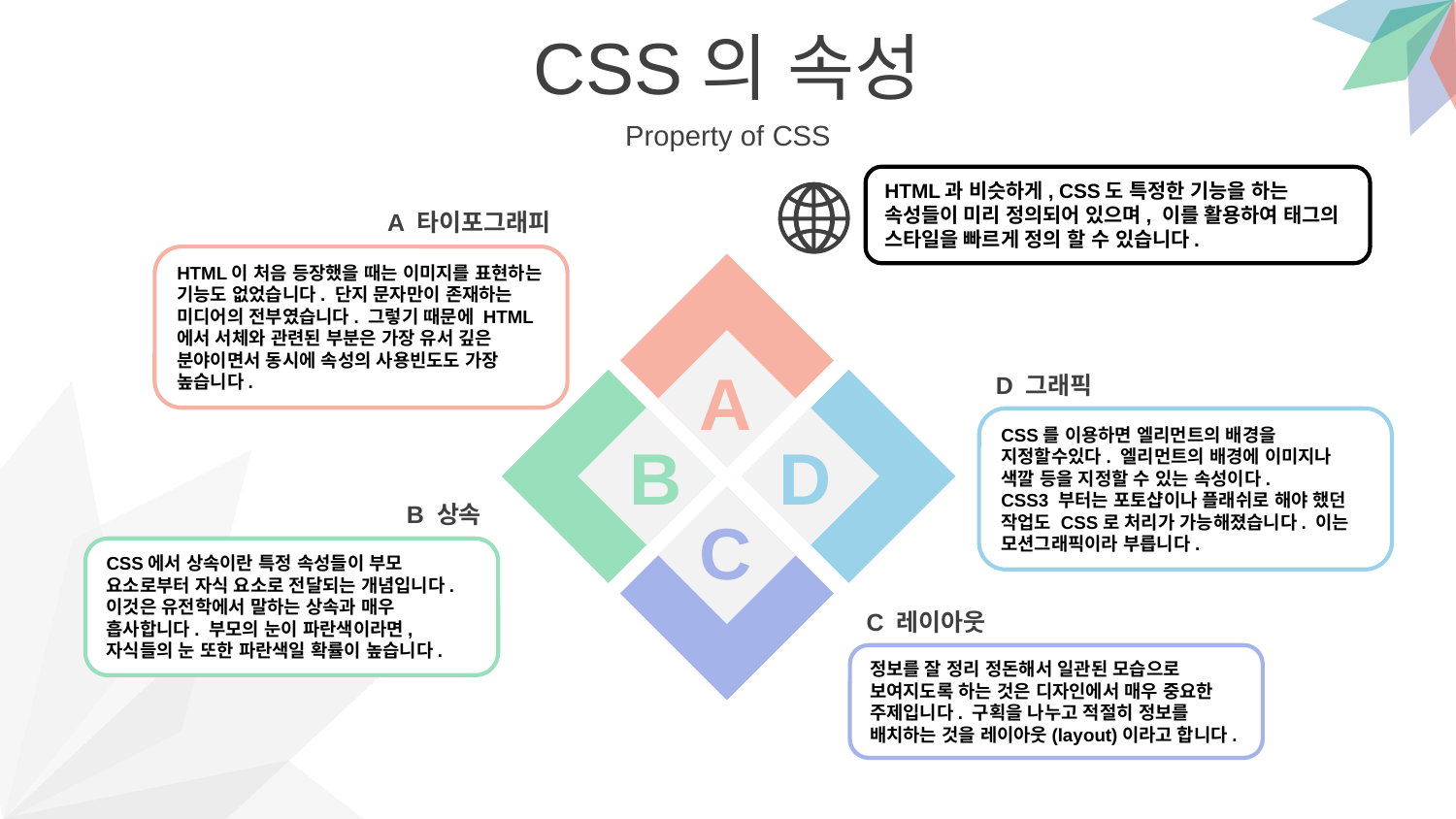

CSS의 속성
Property of CSS
HTML과 비슷하게, CSS도 특정한 기능을 하는 속성들이 미리 정의되어 있으며, 이를 활용하여 태그의 스타일을 빠르게 정의 할 수 있습니다.

A 타이포그래피
HTML이 처음 등장했을 때는 이미지를 표현하는 기능도 없었습니다. 단지 문자만이 존재하는 미디어의 전부였습니다. 그렇기 때문에 HTML에서 서체와 관련된 부분은 가장 유서 깊은 분야이면서 동시에 속성의 사용빈도도 가장 높습니다.

A
D 그래픽
CSS를 이용하면 엘리먼트의 배경을 지정할수있다. 엘리먼트의 배경에 이미지나 색깔 등을 지정할 수 있는 속성이다.
CSS3 부터는 포토샵이나 플래쉬로 해야 했던 작업도 CSS로 처리가 가능해졌습니다. 이는 모션그래픽이라 부릅니다.

B
D

B 상속
CSS에서 상속이란 특정 속성들이 부모 요소로부터 자식 요소로 전달되는 개념입니다.
이것은 유전학에서 말하는 상속과 매우 흡사합니다. 부모의 눈이 파란색이라면, 자식들의 눈 또한 파란색일 확률이 높습니다.
C
C 레이아웃
정보를 잘 정리 정돈해서 일관된 모습으로 보여지도록 하는 것은 디자인에서 매우 중요한 주제입니다. 구획을 나누고 적절히 정보를 배치하는 것을 레이아웃(layout)이라고 합니다.